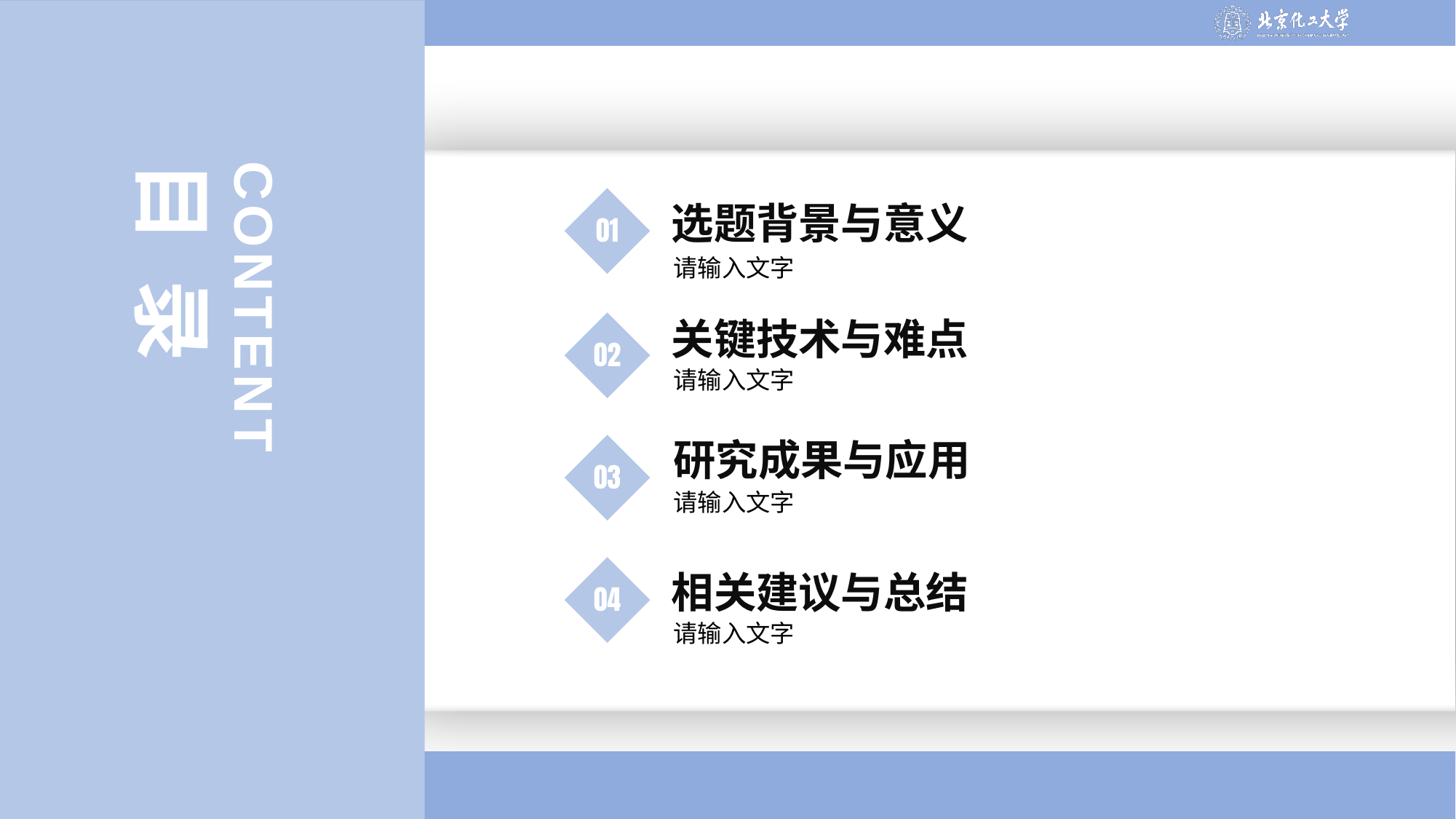

01
选题背景与意义
请输入文字
02
关键技术与难点
请输入文字
03
研究成果与应用
请输入文字
04
相关建议与总结
请输入文字